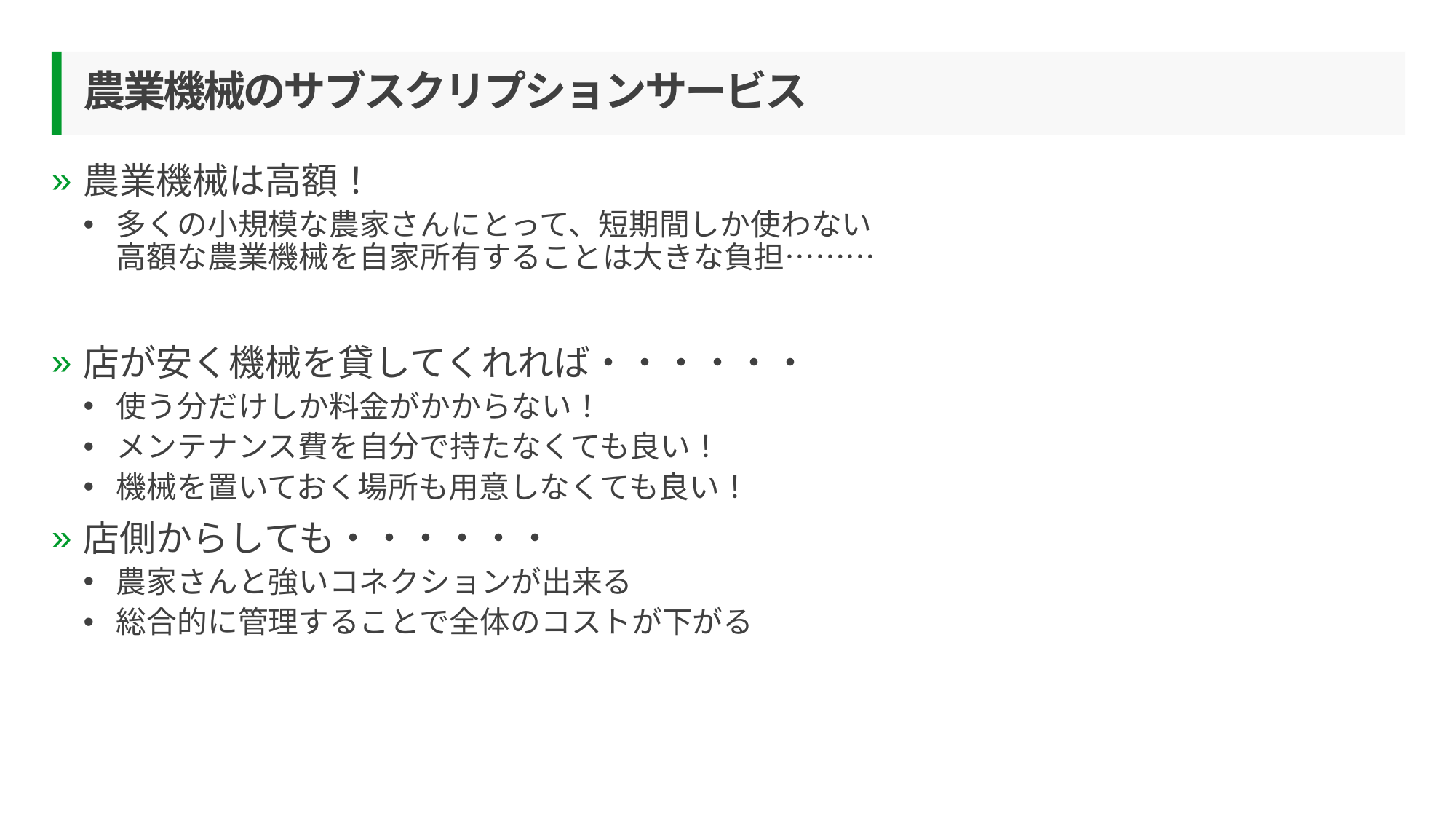

# 農業機械のサブスクリプションサービス
農業機械は高額！
多くの小規模な農家さんにとって、短期間しか使わない
高額な農業機械を自家所有することは大きな負担………

店が安く機械を貸してくれれば・・・・・・
使う分だけしか料金がかからない！
メンテナンス費を自分で持たなくても良い！
機械を置いておく場所も用意しなくても良い！
店側からしても・・・・・・
農家さんと強いコネクションが出来る
総合的に管理することで全体のコストが下がる